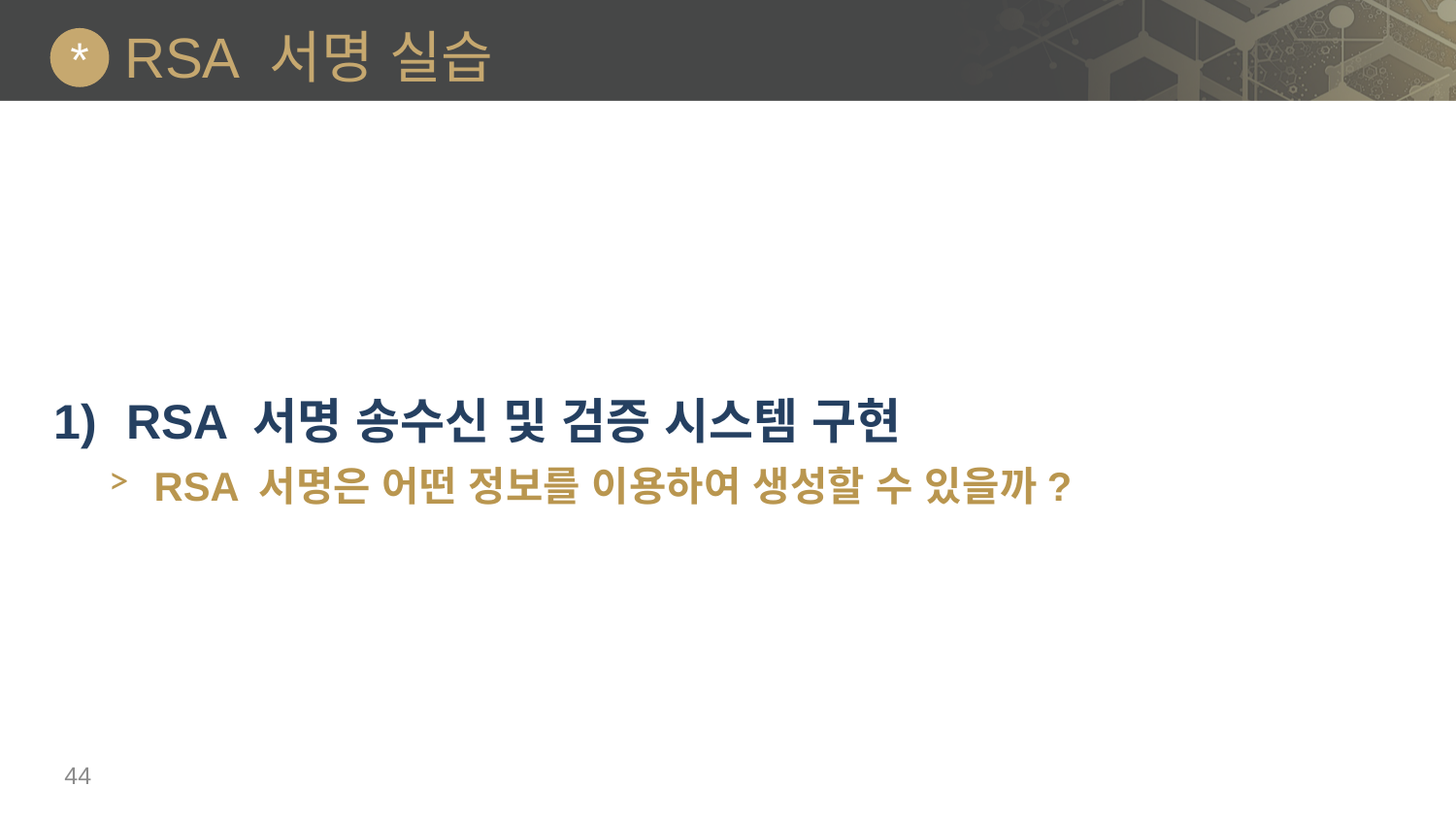

# RSA 서명 실습
*
RSA 서명 송수신 및 검증 시스템 구현
RSA 서명은 어떤 정보를 이용하여 생성할 수 있을까?
44